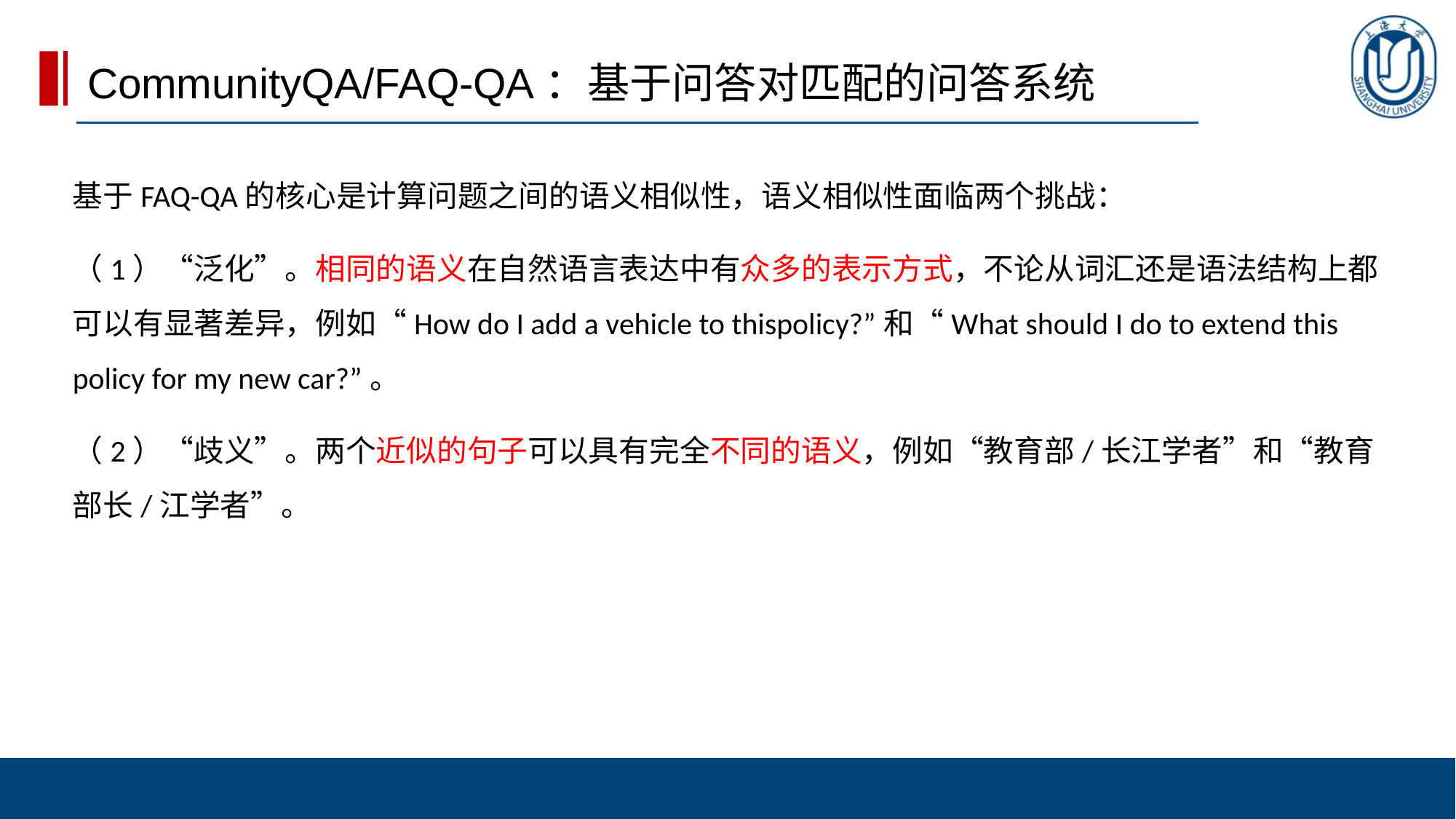

CommunityQA/FAQ-QA：基于问答对匹配的问答系统
基于FAQ-QA的核心是计算问题之间的语义相似性，语义相似性面临两个挑战：
（1）“泛化”。相同的语义在自然语言表达中有众多的表示方式，不论从词汇还是语法结构上都可以有显著差异，例如“How do I add a vehicle to thispolicy?”和“What should I do to extend this policy for my new car?”。
（2）“歧义”。两个近似的句子可以具有完全不同的语义，例如“教育部/长江学者”和“教育部长/江学者”。